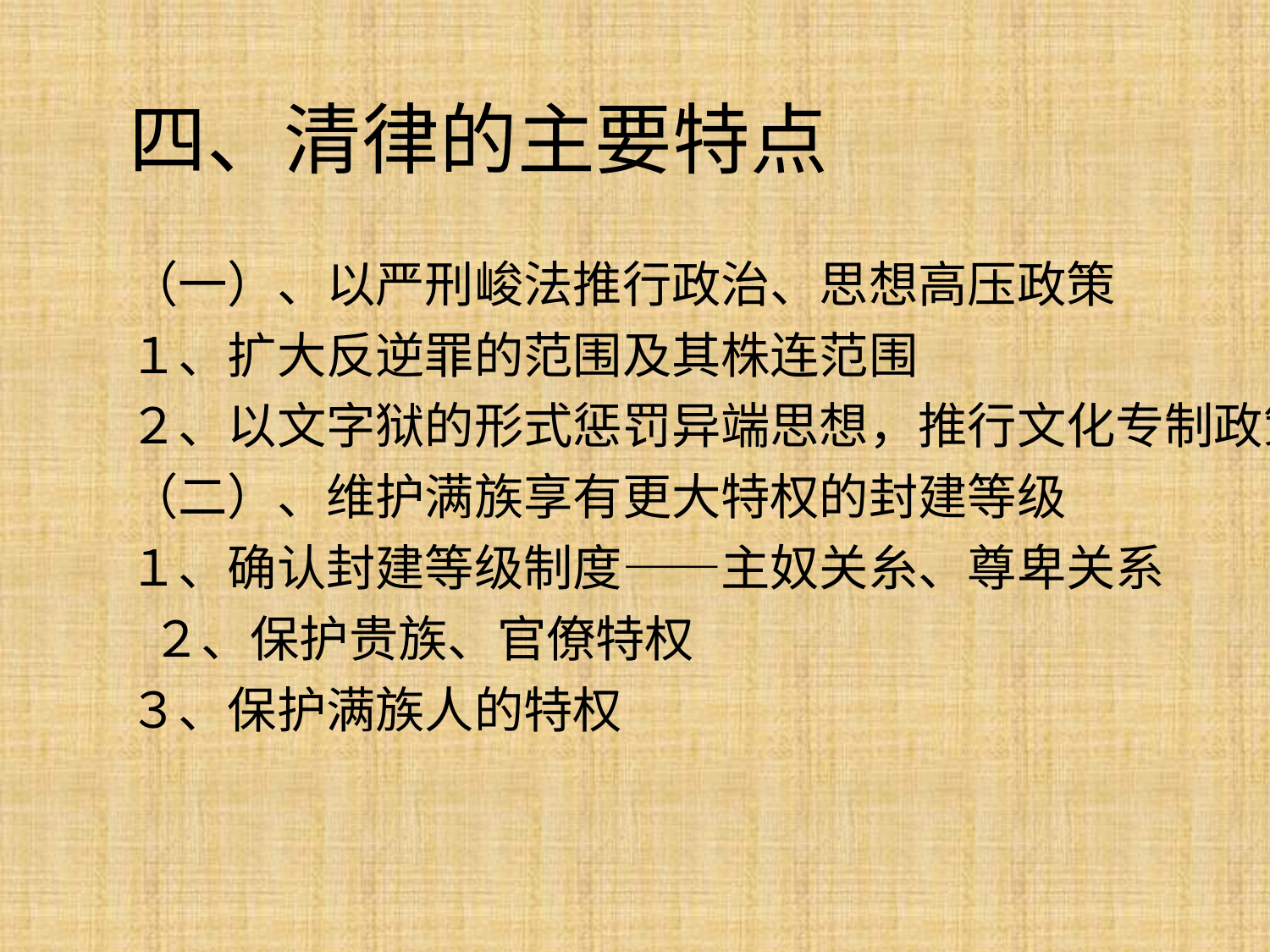

# 四、清律的主要特点
（一）、以严刑峻法推行政治、思想高压政策
１、扩大反逆罪的范围及其株连范围
２、以文字狱的形式惩罚异端思想，推行文化专制政策
（二）、维护满族享有更大特权的封建等级
１、确认封建等级制度——主奴关糸、尊卑关系
 ２、保护贵族、官僚特权
３、保护满族人的特权